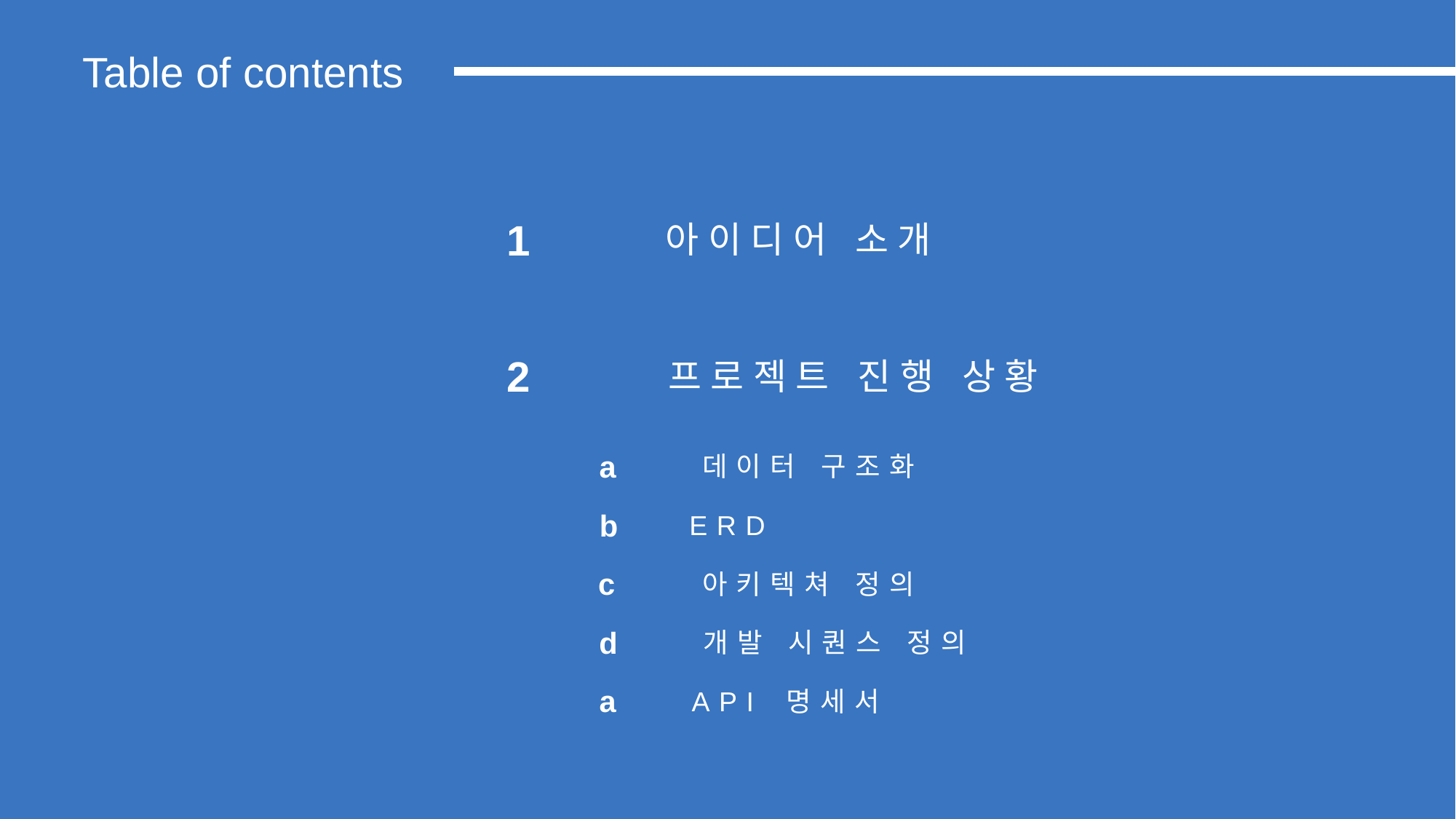

Table of contents
1
아이디어 소개
2
프로젝트 진행 상황
a
데이터 구조화
b
ERD
c
아키텍쳐 정의
d
개발 시퀀스 정의
a
API 명세서